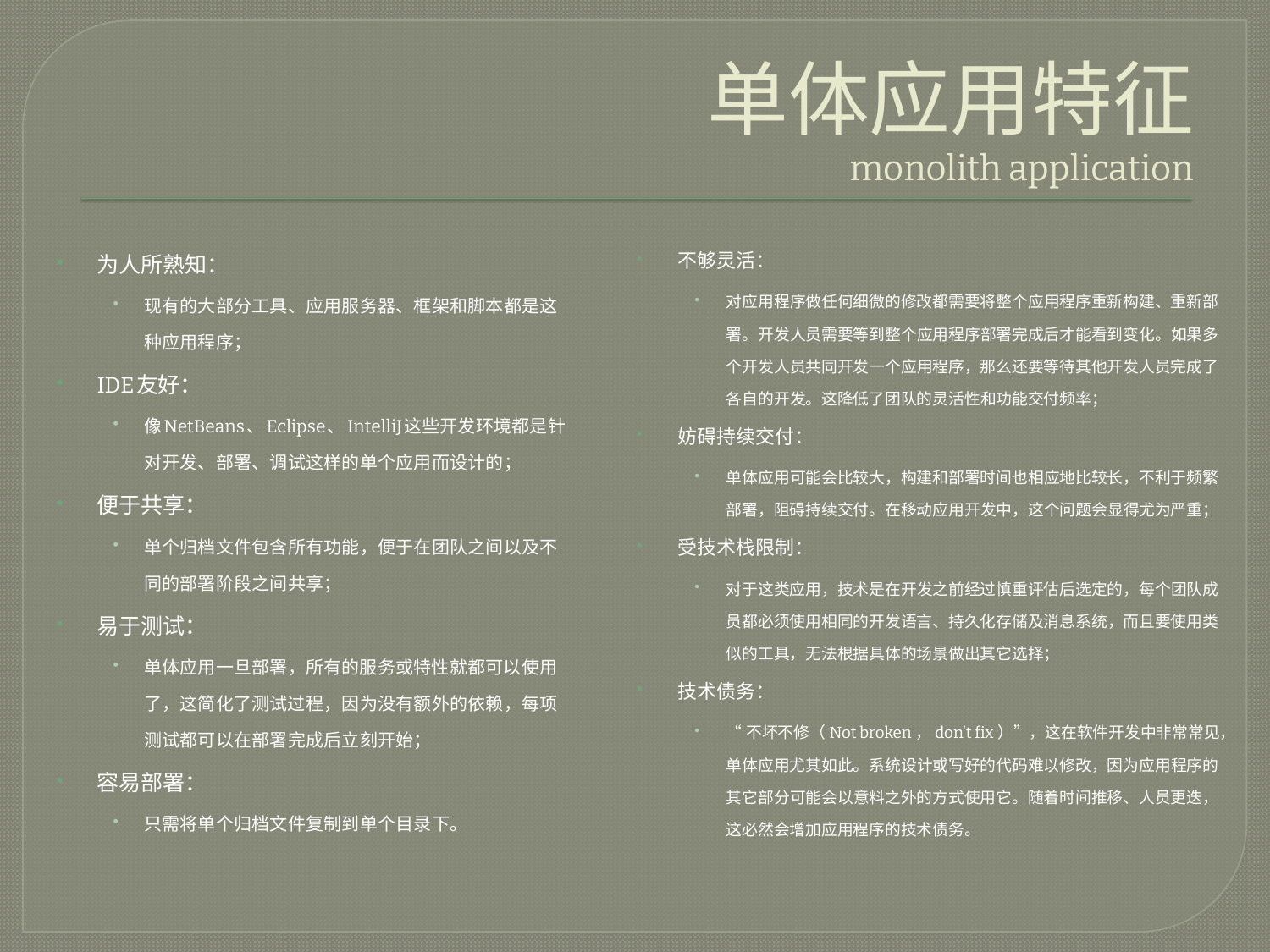

# 单体应用特征 monolith application
为人所熟知：
现有的大部分工具、应用服务器、框架和脚本都是这种应用程序；
IDE友好：
像NetBeans、Eclipse、IntelliJ这些开发环境都是针对开发、部署、调试这样的单个应用而设计的；
便于共享：
单个归档文件包含所有功能，便于在团队之间以及不同的部署阶段之间共享；
易于测试：
单体应用一旦部署，所有的服务或特性就都可以使用了，这简化了测试过程，因为没有额外的依赖，每项测试都可以在部署完成后立刻开始；
容易部署：
只需将单个归档文件复制到单个目录下。
不够灵活：
对应用程序做任何细微的修改都需要将整个应用程序重新构建、重新部署。开发人员需要等到整个应用程序部署完成后才能看到变化。如果多个开发人员共同开发一个应用程序，那么还要等待其他开发人员完成了各自的开发。这降低了团队的灵活性和功能交付频率；
妨碍持续交付：
单体应用可能会比较大，构建和部署时间也相应地比较长，不利于频繁部署，阻碍持续交付。在移动应用开发中，这个问题会显得尤为严重；
受技术栈限制：
对于这类应用，技术是在开发之前经过慎重评估后选定的，每个团队成员都必须使用相同的开发语言、持久化存储及消息系统，而且要使用类似的工具，无法根据具体的场景做出其它选择；
技术债务：
“不坏不修（Not broken，don’t fix）”，这在软件开发中非常常见，单体应用尤其如此。系统设计或写好的代码难以修改，因为应用程序的其它部分可能会以意料之外的方式使用它。随着时间推移、人员更迭，这必然会增加应用程序的技术债务。